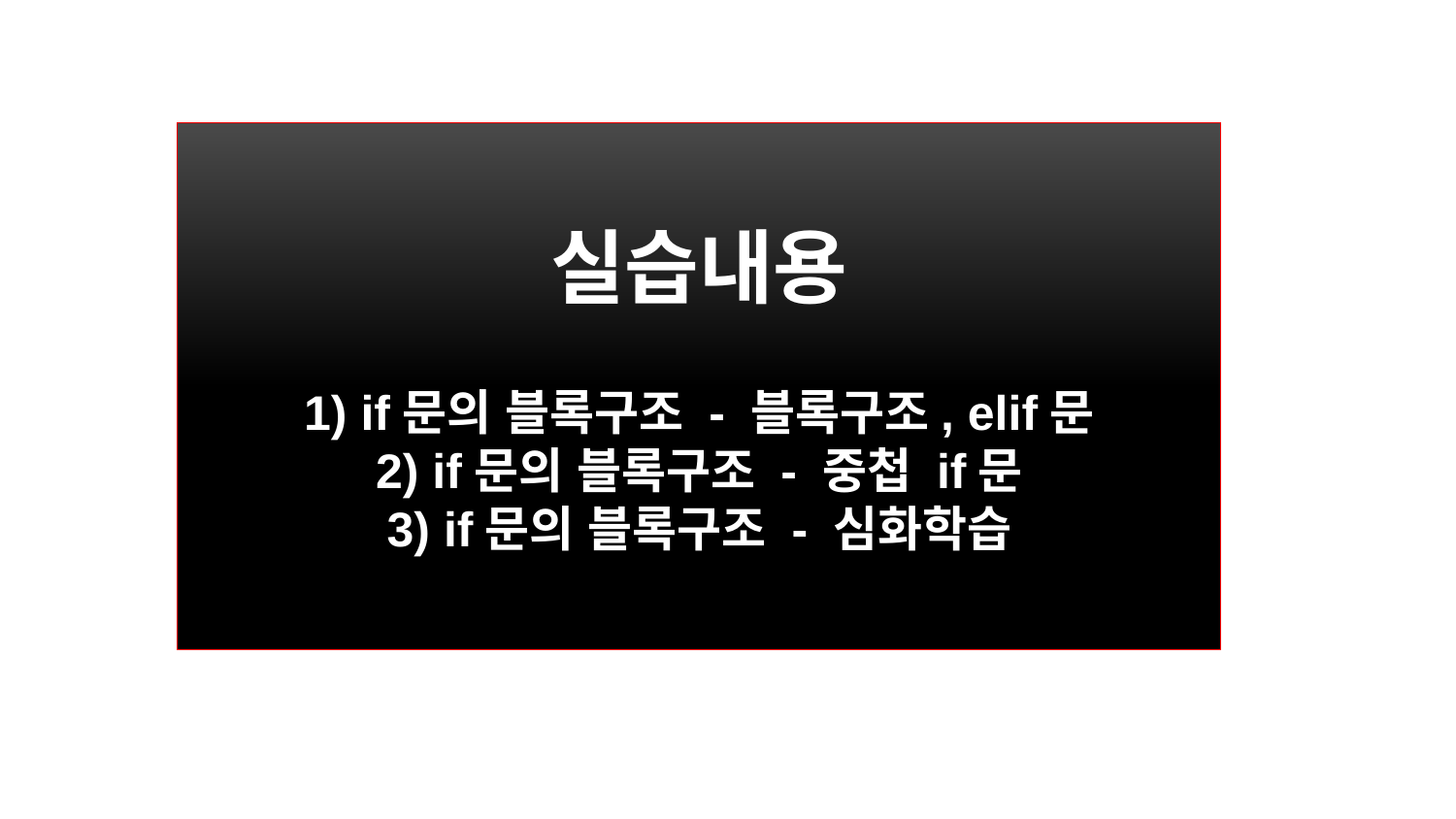

실습내용

1) if문의 블록구조 - 블록구조, elif문
2) if문의 블록구조 - 중첩 if문
3) if문의 블록구조 - 심화학습